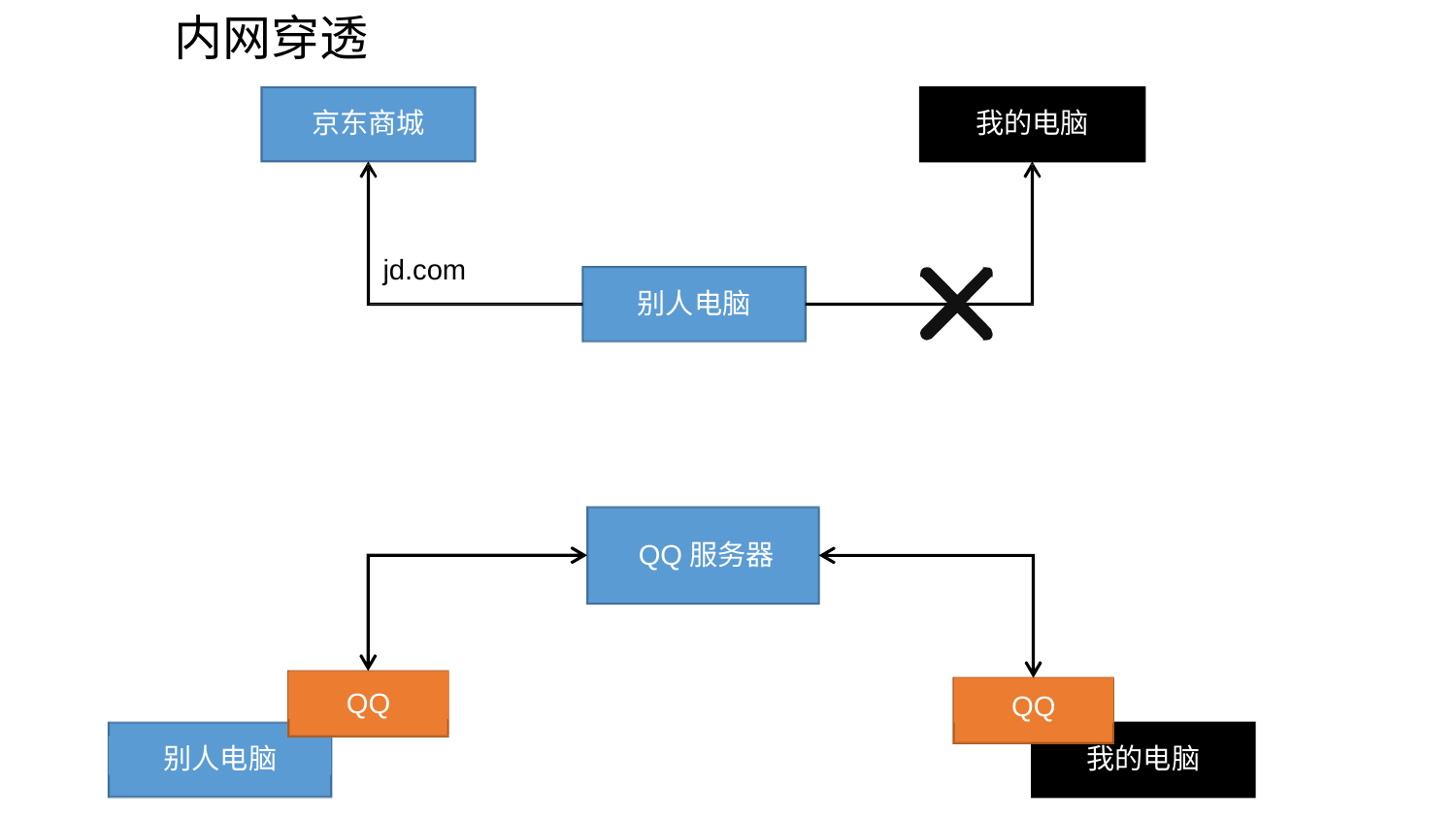

# 内网穿透

京东商城
我的电脑

jd.com

别人电脑

QQ服务器

QQ

QQ

别人电脑
我的电脑